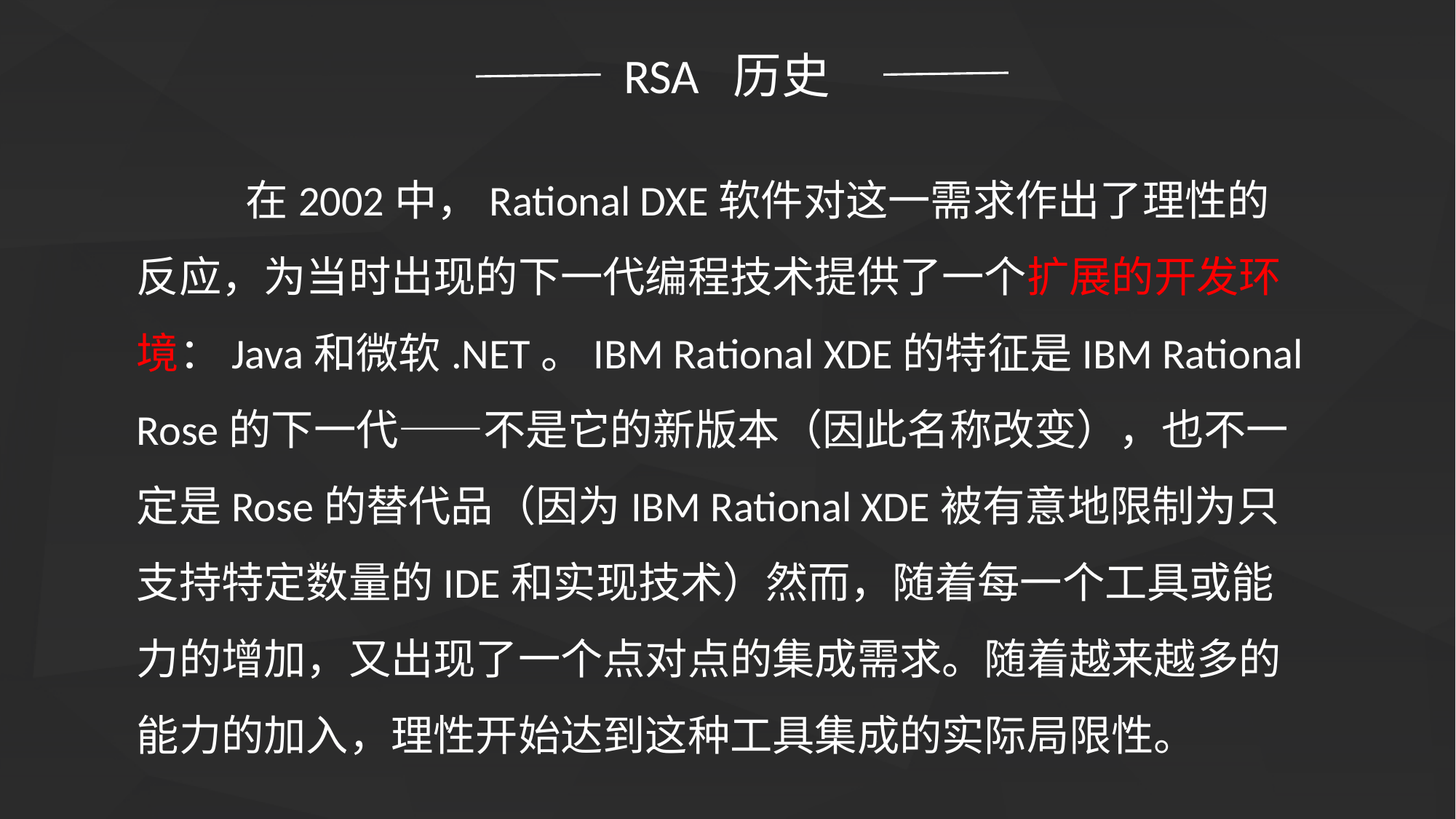

RSA  历史
	在2002中，Rational DXE软件对这一需求作出了理性的反应，为当时出现的下一代编程技术提供了一个扩展的开发环境：Java和微软.NET。IBM Rational XDE的特征是IBM Rational Rose的下一代——不是它的新版本（因此名称改变），也不一定是Rose的替代品（因为IBM Rational XDE被有意地限制为只支持特定数量的IDE和实现技术）然而，随着每一个工具或能力的增加，又出现了一个点对点的集成需求。随着越来越多的能力的加入，理性开始达到这种工具集成的实际局限性。